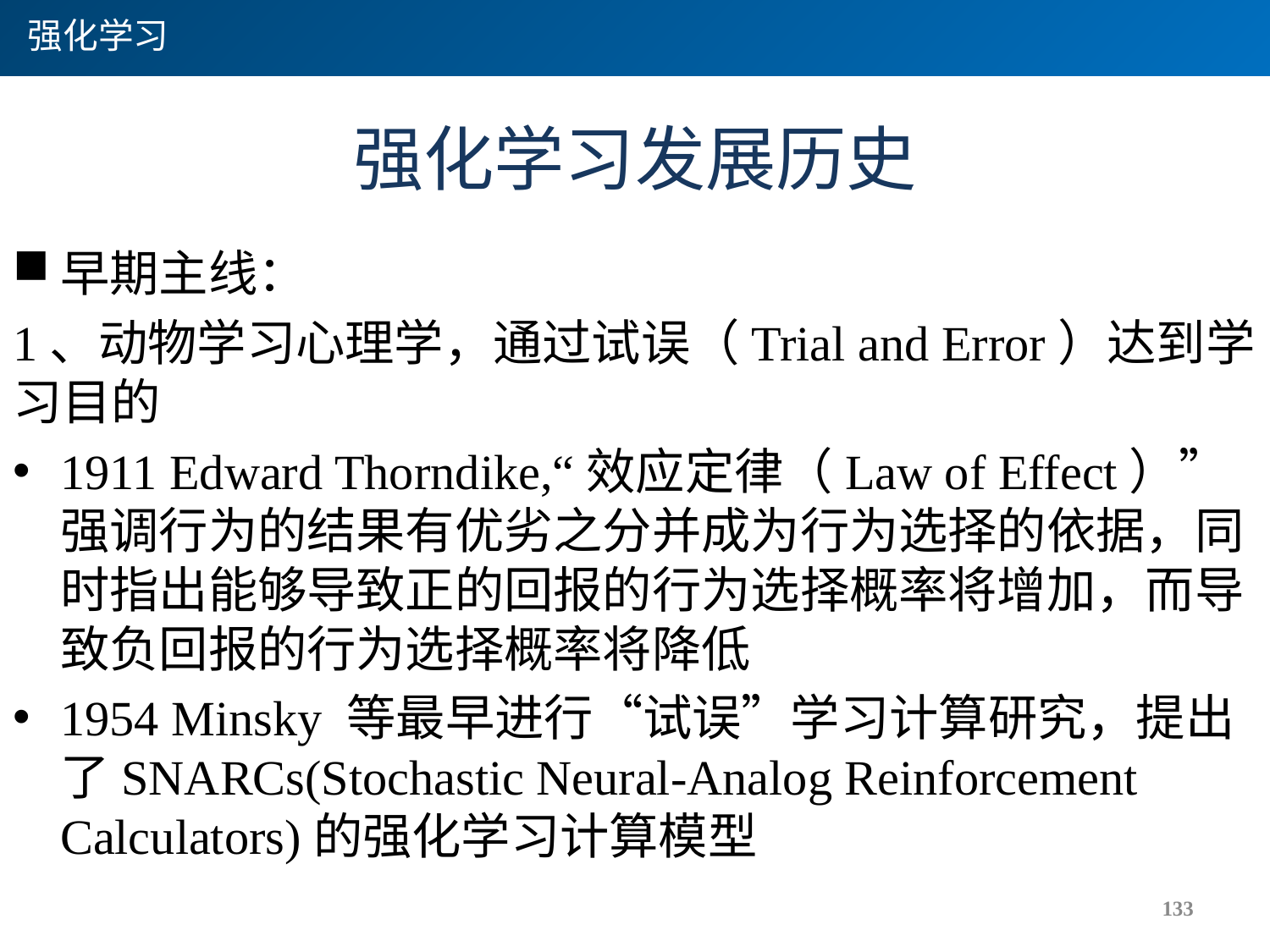

强化学习

# 强化学习发展历史
早期主线：
1、动物学习心理学，通过试误（Trial and Error）达到学习目的
1911 Edward Thorndike,“效应定律（Law of Effect）”强调行为的结果有优劣之分并成为行为选择的依据，同时指出能够导致正的回报的行为选择概率将增加，而导致负回报的行为选择概率将降低
1954 Minsky 等最早进行“试误”学习计算研究，提出了SNARCs(Stochastic Neural-Analog Reinforcement Calculators)的强化学习计算模型

133